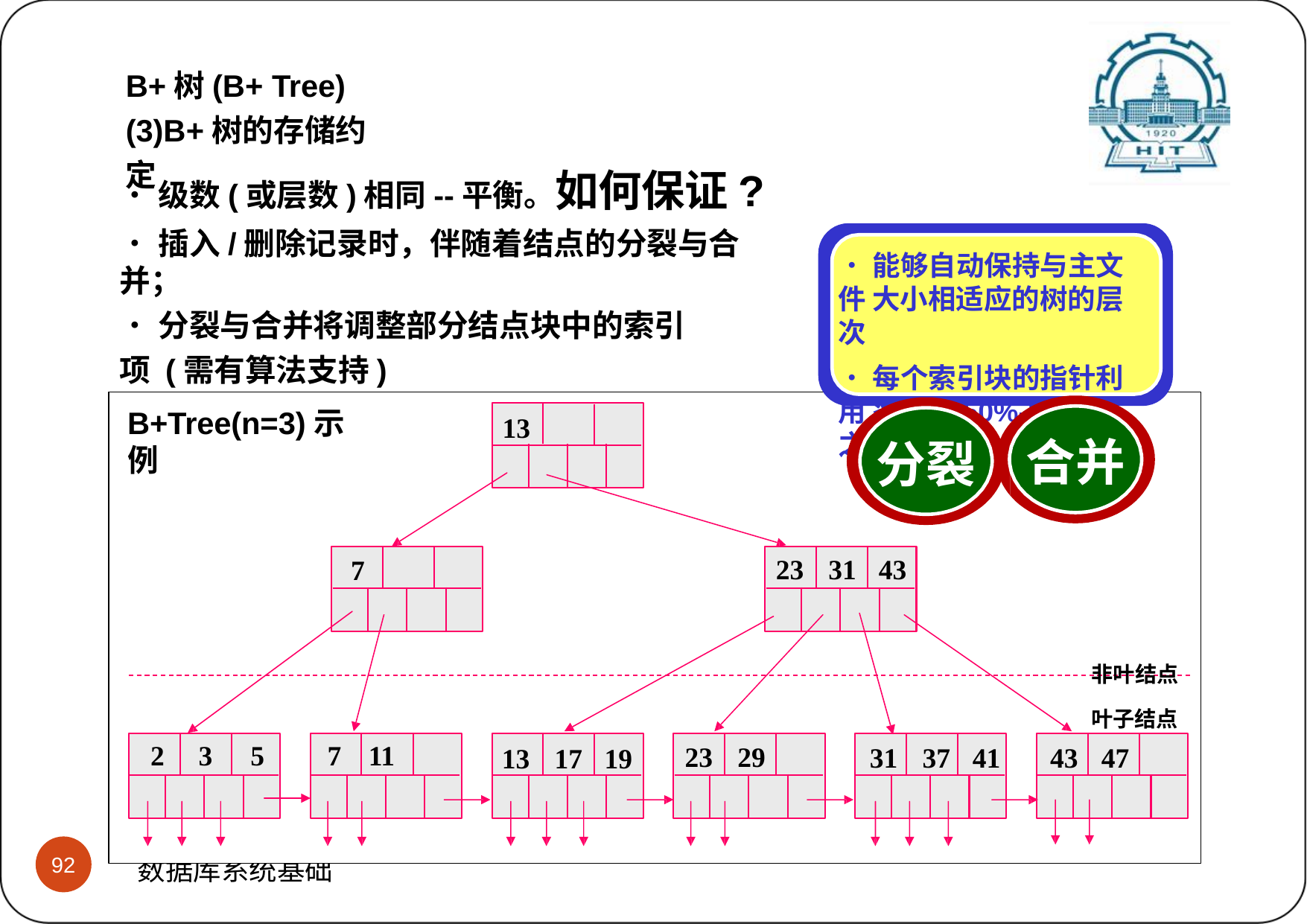

B+树(B+ Tree) (3)B+树的存储约定
•级数(或层数)相同--平衡。如何保证?
•插入/删除记录时，伴随着结点的分裂与合并；
•分裂与合并将调整部分结点块中的索引项 (需有算法支持)

•能够自动保持与主文件 大小相适应的树的层次
•每个索引块的指针利用 率都在50%-100%之间

B+Tree(n=3)示例

13
合并
分裂

23	31	43
7

非叶结点 叶子结点

2	3	5
7	11
23	29
31	37	41	43	47
13	17	19